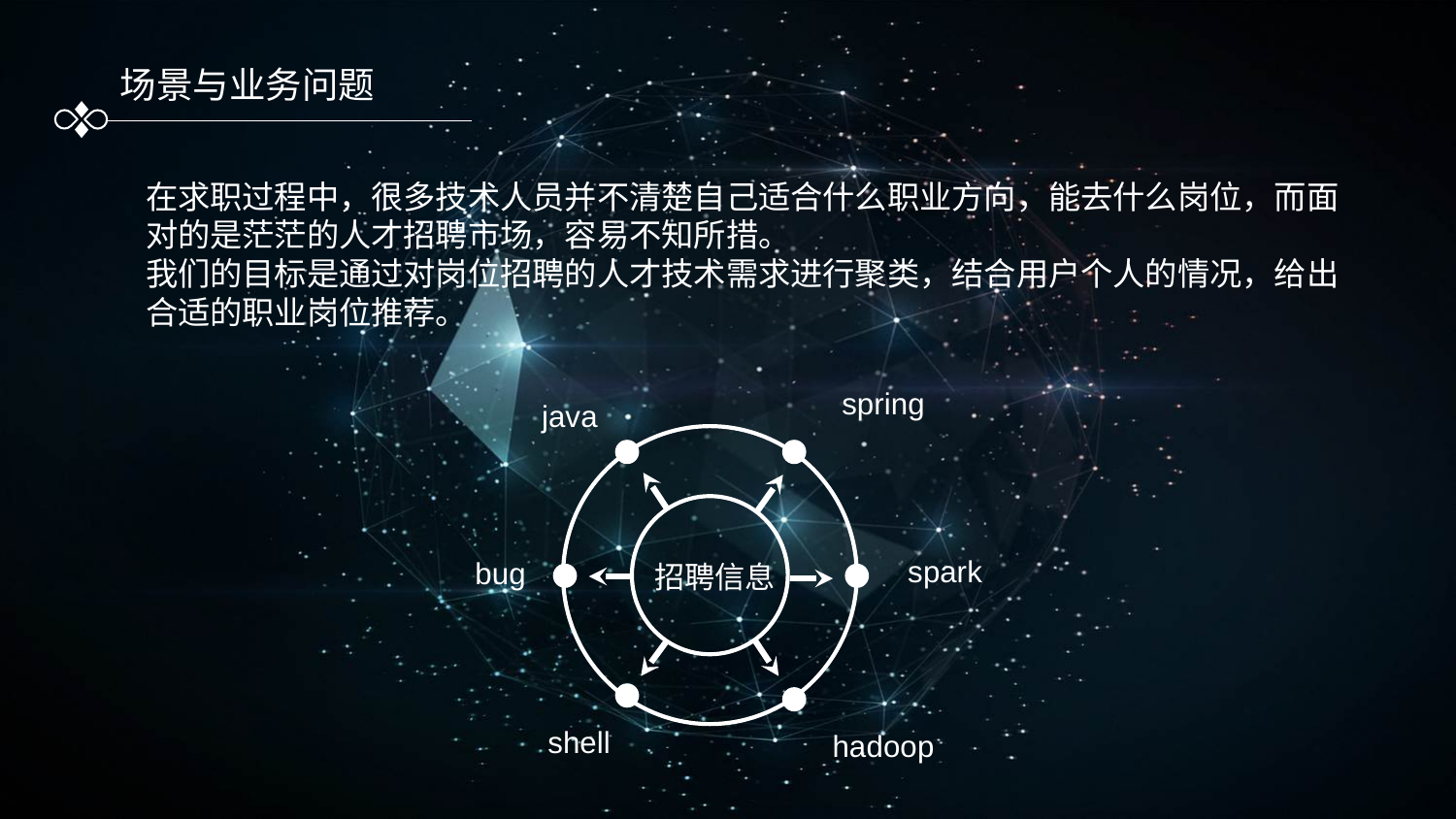

场景与业务问题

在求职过程中，很多技术人员并不清楚自己适合什么职业方向，能去什么岗位，而面对的是茫茫的人才招聘市场，容易不知所措。
我们的目标是通过对岗位招聘的人才技术需求进行聚类，结合用户个人的情况，给出合适的职业岗位推荐。
spring
java

招聘信息
spark
bug
shell
hadoop